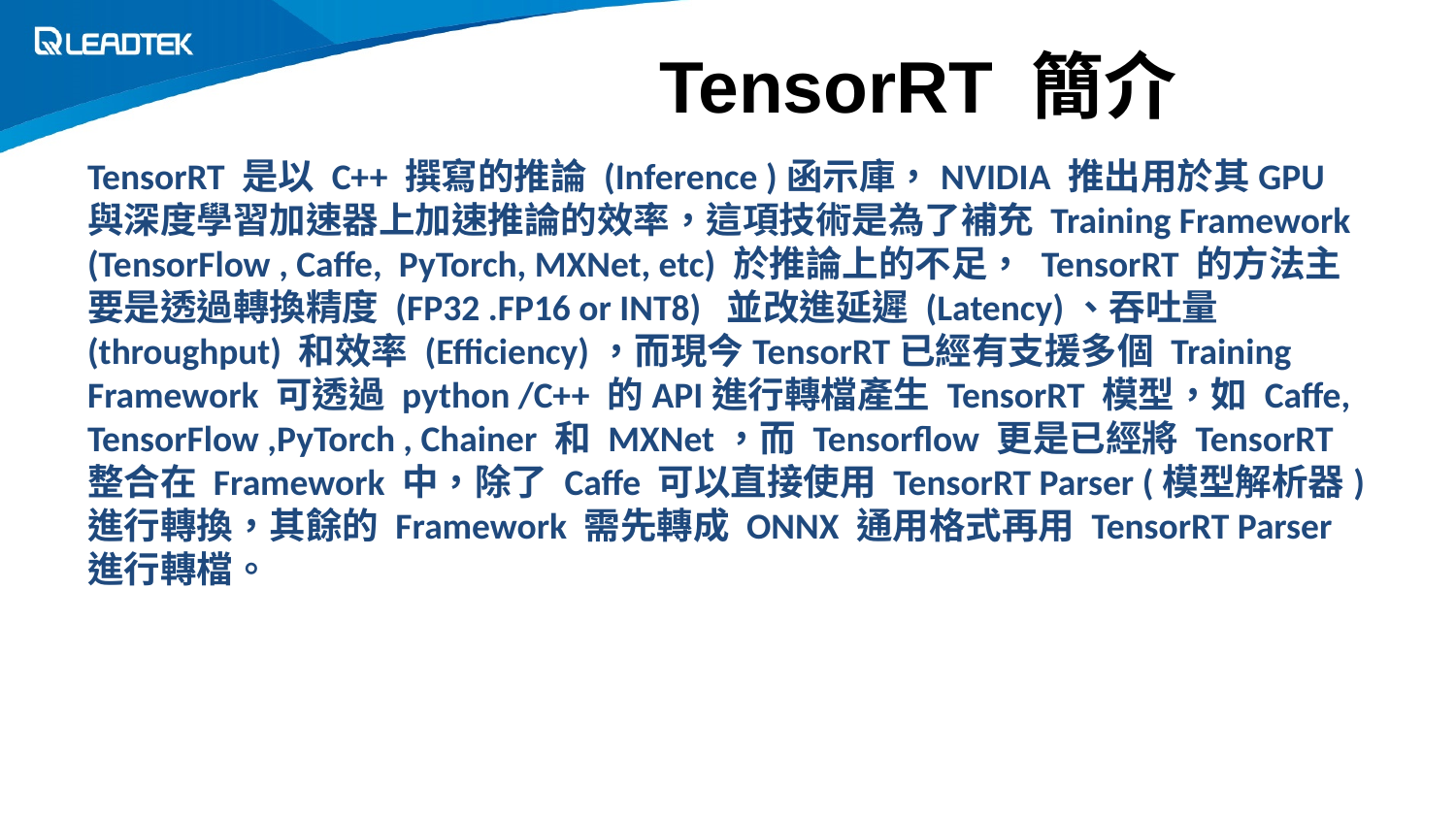

# TensorRT 簡介
TensorRT 是以 C++ 撰寫的推論 (Inference )函示庫，NVIDIA 推出用於其GPU與深度學習加速器上加速推論的效率，這項技術是為了補充 Training Framework (TensorFlow , Caffe,  PyTorch, MXNet, etc) 於推論上的不足， TensorRT 的方法主要是透過轉換精度 (FP32 .FP16 or INT8)  並改進延遲 (Latency)、吞吐量 (throughput) 和效率 (Efficiency)，而現今TensorRT已經有支援多個 Training Framework 可透過 python /C++ 的API進行轉檔產生 TensorRT 模型，如 Caffe, TensorFlow ,PyTorch , Chainer 和 MXNet，而 Tensorflow 更是已經將 TensorRT 整合在 Framework 中，除了 Caffe 可以直接使用 TensorRT Parser (模型解析器) 進行轉換，其餘的 Framework 需先轉成 ONNX 通用格式再用 TensorRT Parser 進行轉檔。